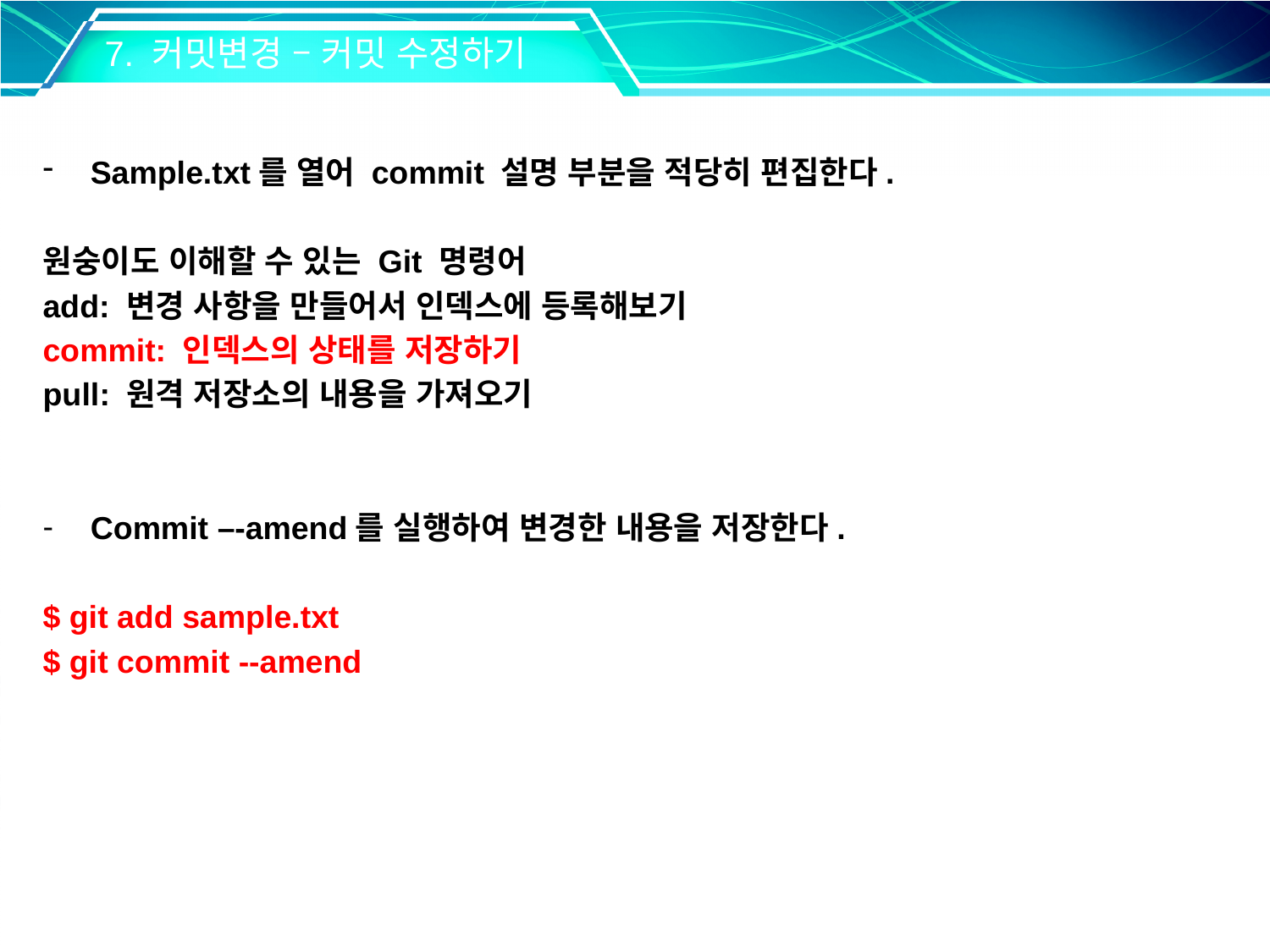

7. 커밋변경 – 커밋 수정하기
Sample.txt를 열어 commit 설명 부분을 적당히 편집한다.

원숭이도 이해할 수 있는 Git 명령어
add: 변경 사항을 만들어서 인덱스에 등록해보기
commit: 인덱스의 상태를 저장하기
pull: 원격 저장소의 내용을 가져오기

Commit –-amend를 실행하여 변경한 내용을 저장한다.

$ git add sample.txt
$ git commit --amend